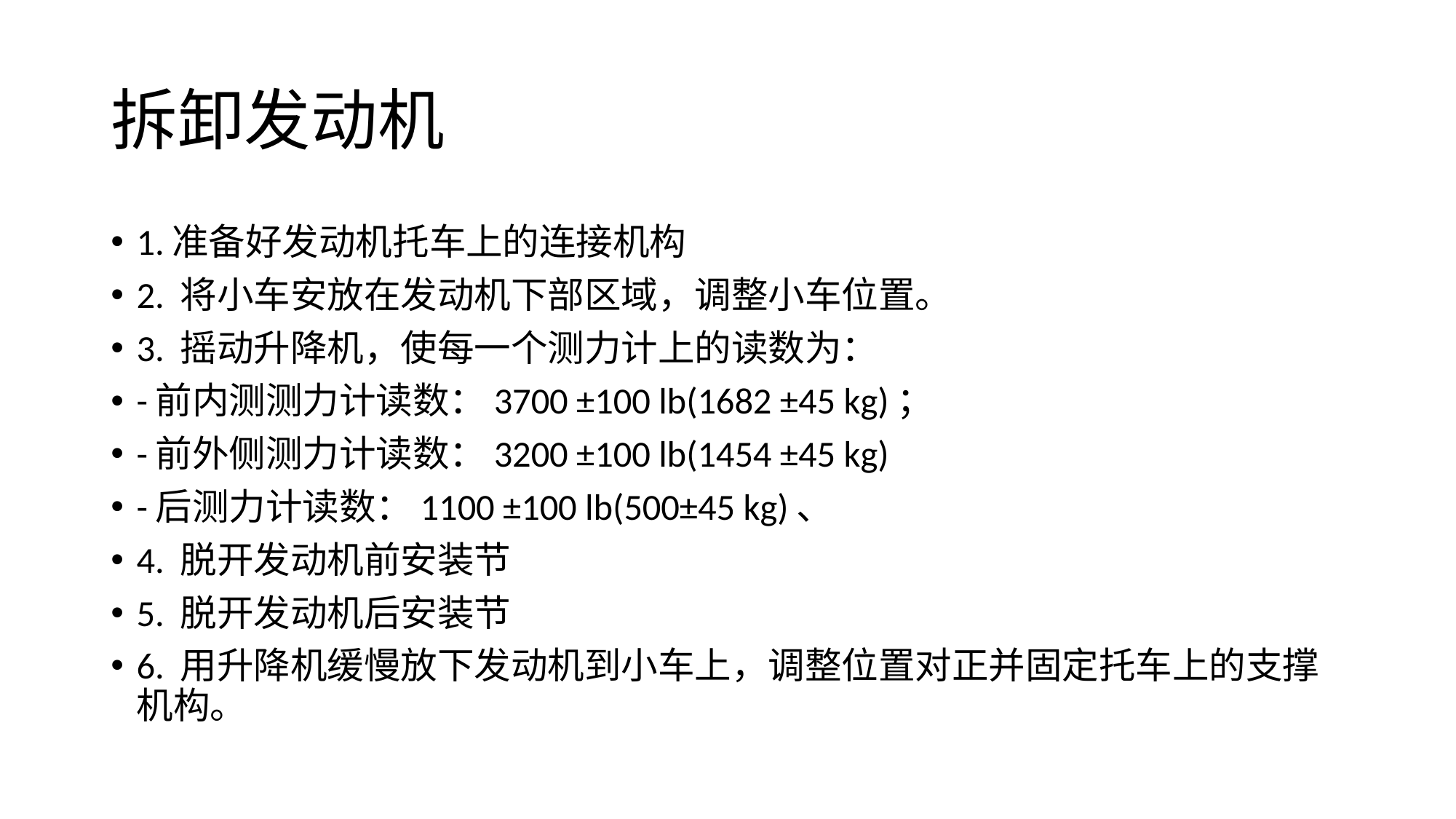

# 拆卸发动机
1.准备好发动机托车上的连接机构
2. 将小车安放在发动机下部区域，调整小车位置。
3. 摇动升降机，使每一个测力计上的读数为：
-前内测测力计读数：3700 ±100 lb(1682 ±45 kg)；
-前外侧测力计读数：3200 ±100 lb(1454 ±45 kg)
-后测力计读数：1100 ±100 lb(500±45 kg)、
4. 脱开发动机前安装节
5. 脱开发动机后安装节
6. 用升降机缓慢放下发动机到小车上，调整位置对正并固定托车上的支撑机构。